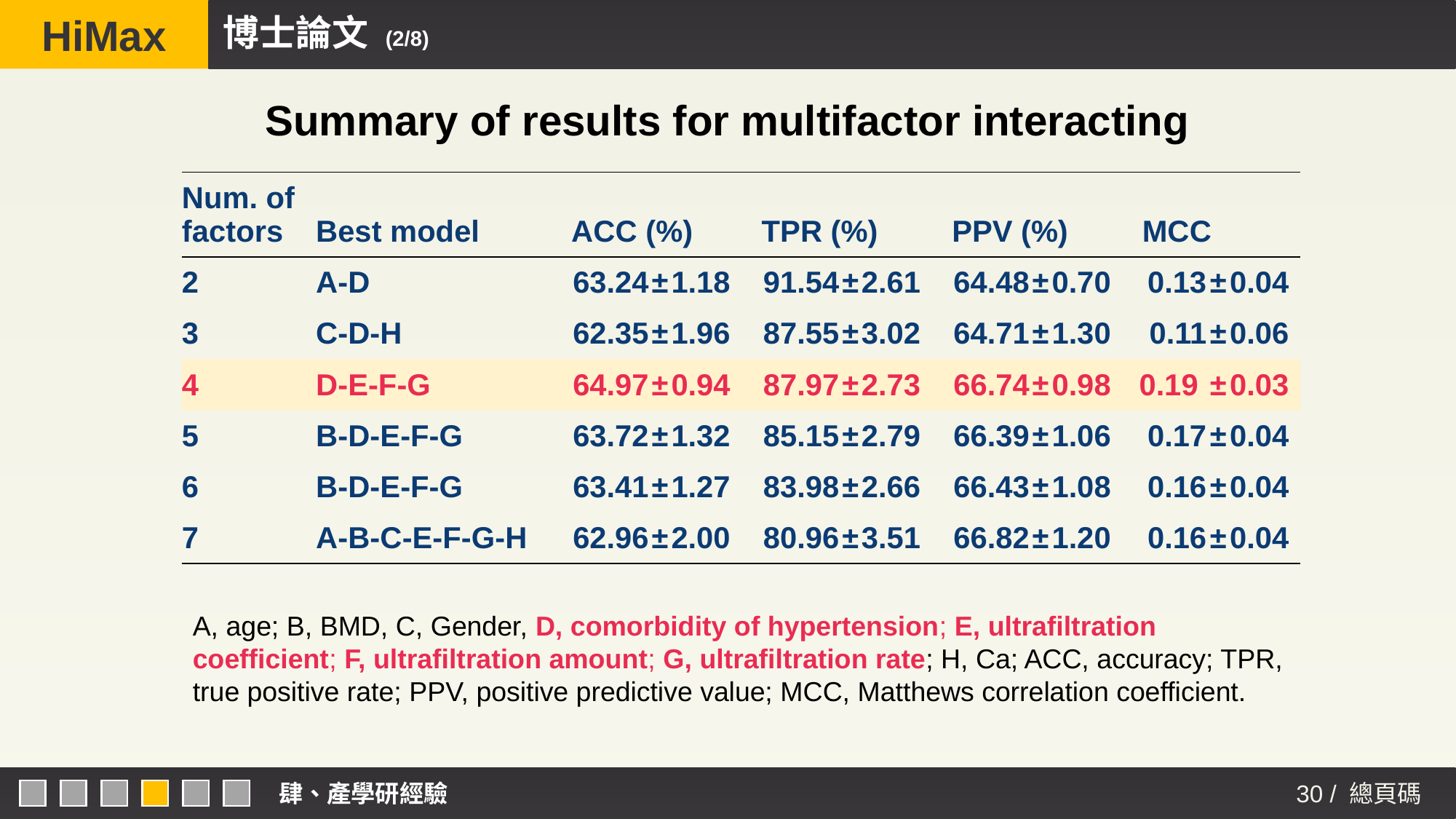

# 博士論文 (2/8)
Summary of results for multifactor interacting
| Num. of factors | Best model | ACC (%) |  |  | TPR (%) |  |  | PPV (%) |  |  | MCC |  |  |
| --- | --- | --- | --- | --- | --- | --- | --- | --- | --- | --- | --- | --- | --- |
| 2 | A-D | 63.24 | ± | 1.18 | 91.54 | ± | 2.61 | 64.48 | ± | 0.70 | 0.13 | ± | 0.04 |
| 3 | C-D-H | 62.35 | ± | 1.96 | 87.55 | ± | 3.02 | 64.71 | ± | 1.30 | 0.11 | ± | 0.06 |
| 4 | D-E-F-G | 64.97 | ± | 0.94 | 87.97 | ± | 2.73 | 66.74 | ± | 0.98 | 0.19 | ± | 0.03 |
| 5 | B-D-E-F-G | 63.72 | ± | 1.32 | 85.15 | ± | 2.79 | 66.39 | ± | 1.06 | 0.17 | ± | 0.04 |
| 6 | B-D-E-F-G | 63.41 | ± | 1.27 | 83.98 | ± | 2.66 | 66.43 | ± | 1.08 | 0.16 | ± | 0.04 |
| 7 | A-B-C-E-F-G-H | 62.96 | ± | 2.00 | 80.96 | ± | 3.51 | 66.82 | ± | 1.20 | 0.16 | ± | 0.04 |
A, age; B, BMD, C, Gender, D, comorbidity of hypertension; E, ultrafiltration coefficient; F, ultrafiltration amount; G, ultrafiltration rate; H, Ca; ACC, accuracy; TPR, true positive rate; PPV, positive predictive value; MCC, Matthews correlation coefficient.